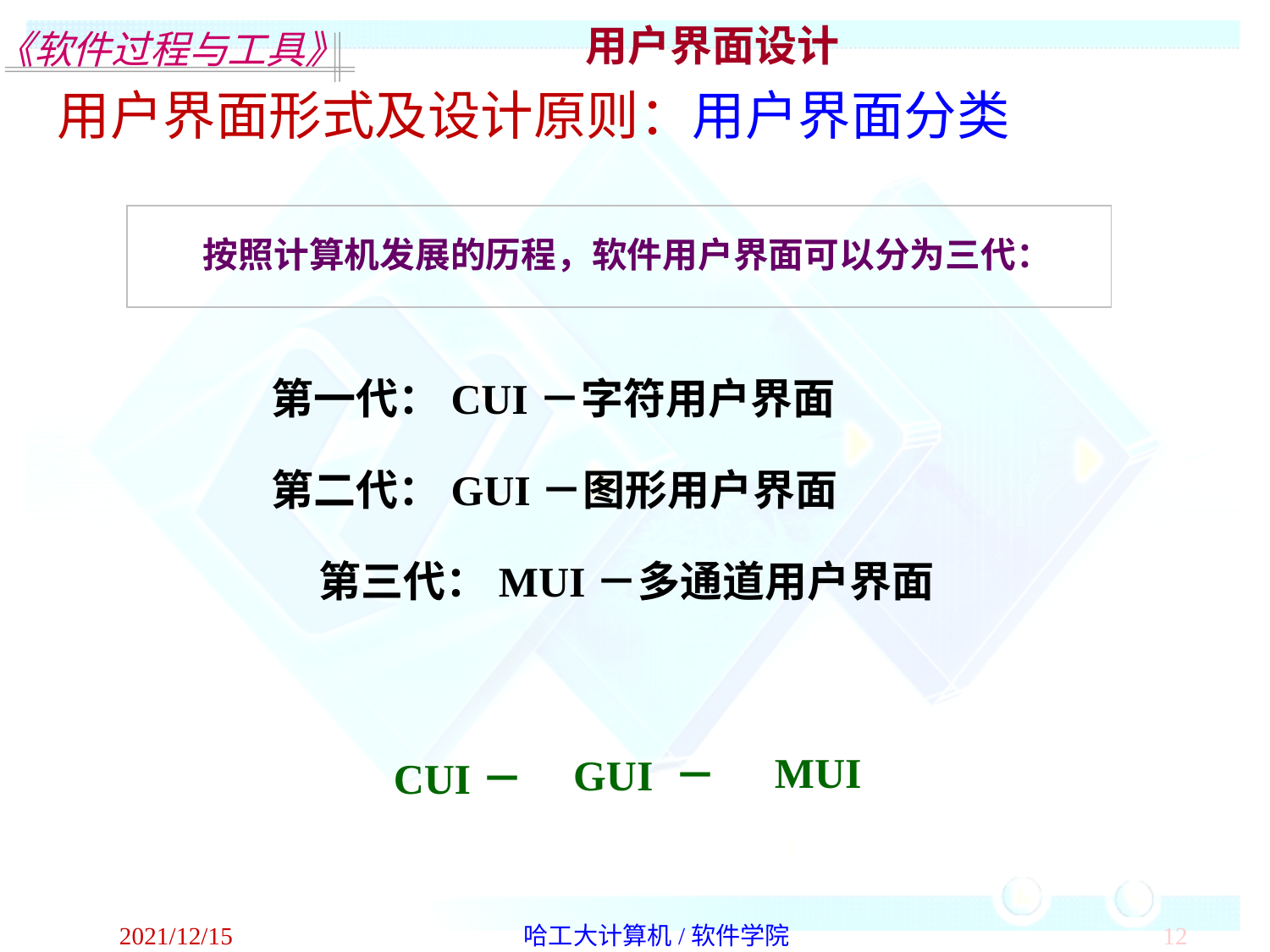

用户界面设计
用户界面形式及设计原则：用户界面分类

按照计算机发展的历程，软件用户界面可以分为三代：

     第一代：CUI－字符用户界面
     第二代：GUI－图形用户界面
          第三代：MUI－多通道用户界面

MUI
GUI －
CUI－
fff